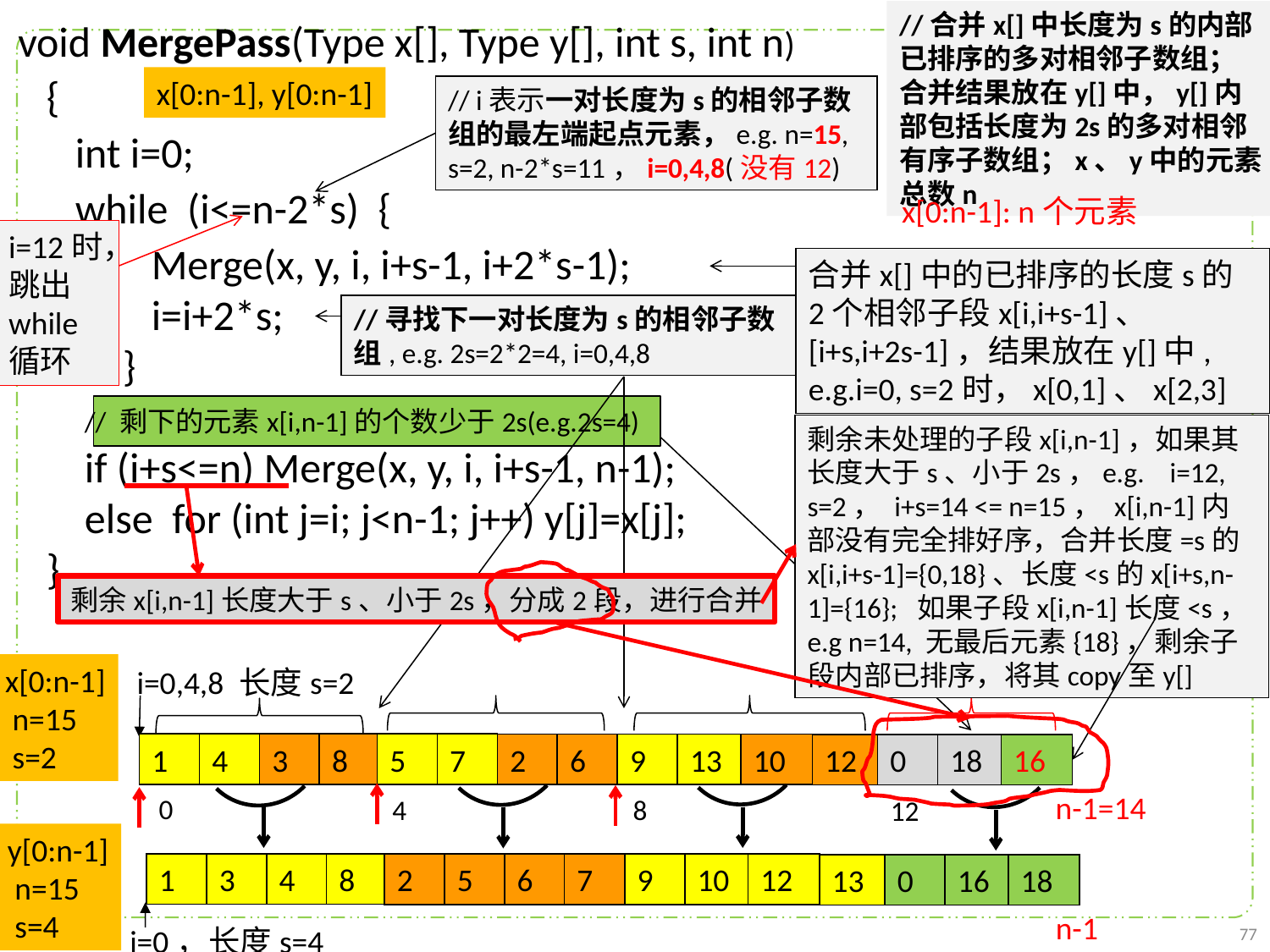

void MergePass(Type x[], Type y[], int s, int n)
   {
      int i=0;
      while  (i<=n-2*s)  {
              Merge(x, y, i, i+s-1, i+2*s-1);
              i=i+2*s;
           }
       // 剩下的元素x[i,n-1]的个数少于2s(e.g.2s=4)
       if (i+s<=n) Merge(x, y, i, i+s-1, n-1);
       else  for (int j=i; j<n-1; j++) y[j]=x[j];
   }
//合并x[]中长度为s的内部已排序的多对相邻子数组；
合并结果放在y[]中，y[]内部包括长度为2s的多对相邻有序子数组；x、y中的元素总数n
x[0:n-1], y[0:n-1]
// i表示一对长度为s的相邻子数组的最左端起点元素，e.g. n=15, s=2, n-2*s=11，i=0,4,8(没有12)
x[0:n-1]: n个元素
i=12时，跳出while循环
合并x[]中的已排序的长度s的2个相邻子段x[i,i+s-1]、[i+s,i+2s-1]，结果放在y[]中, e.g.i=0, s=2时，x[0,1]、x[2,3]
//寻找下一对长度为s的相邻子数组, e.g. 2s=2*2=4, i=0,4,8

剩余未处理的子段x[i,n-1]，如果其长度大于s、小于2s，e.g.    i=12, s=2， i+s=14 <= n=15， x[i,n-1]内部没有完全排好序，合并长度=s的x[i,i+s-1]={0,18}、长度<s的x[i+s,n-1]={16};  如果子段x[i,n-1]长度<s，e.g n=14, 无最后元素{18}，剩余子段内部已排序，将其copy至y[]

剩余x[i,n-1]长度大于s、小于2s，分成2段，进行合并

x[0:n-1]
 n=15
 s=2
i=0,4,8 长度s=2

4
3

1
8
5
7
2
6
9
13
10
12
0
18
16
n-1=14
0
4
8
12
y[0:n-1]
 n=15
 s=4
1
3
4
8
2
5
6
7
9
10
12
13
0
16
18
n-1

2021/10/10
i=0，长度s=4
77